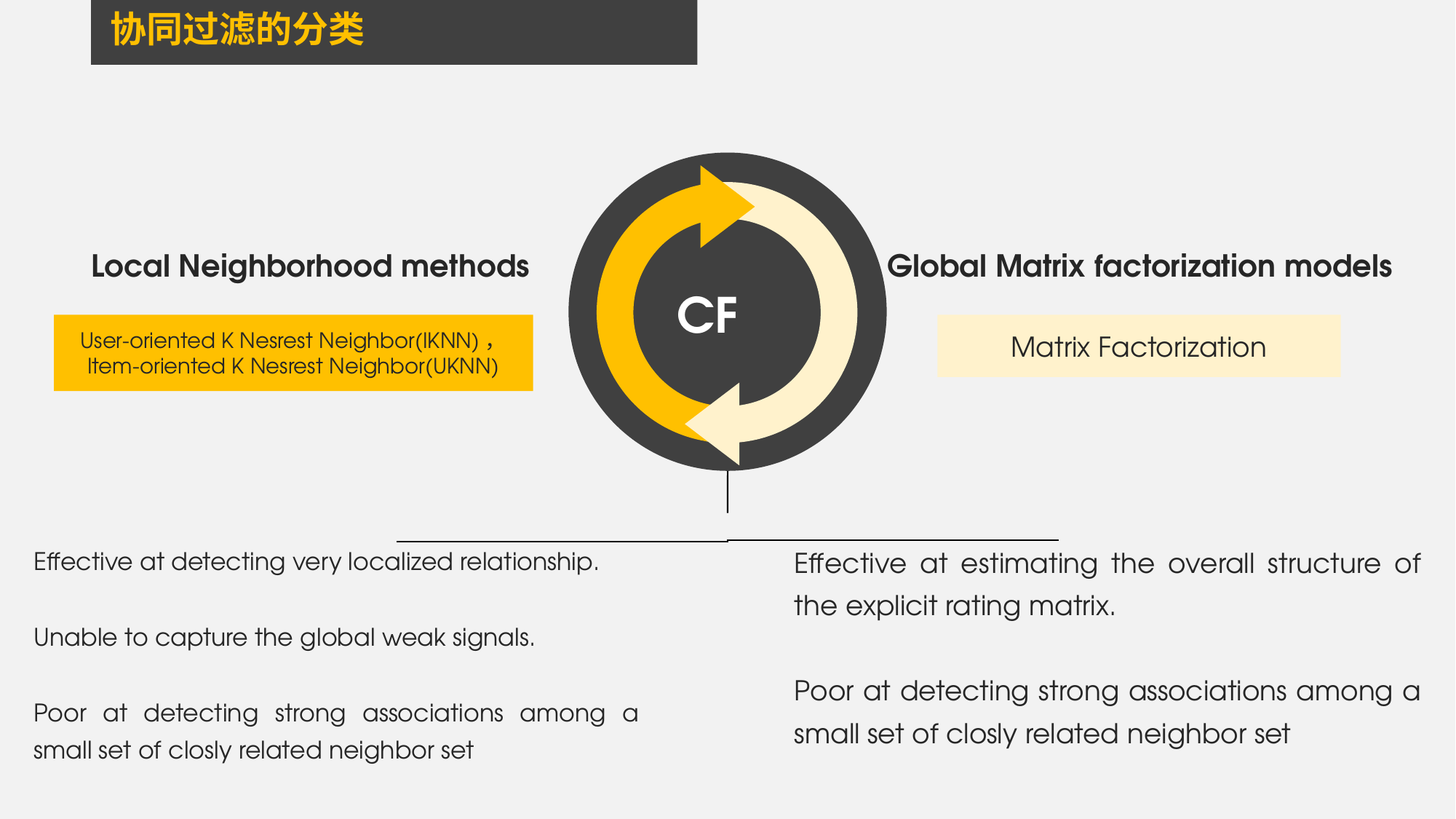

协同过滤的分类

CF
 Local Neighborhood methods

Global Matrix factorization models

User-oriented K Nesrest Neighbor(IKNN)， Item-oriented K Nesrest Neighbor(UKNN)
Matrix Factorization
Effective at estimating the overall structure of the explicit rating matrix.

Poor at detecting strong associations among a small set of closly related neighbor set

Effective at detecting very localized relationship.

Unable to capture the global weak signals.

Poor at detecting strong associations among a small set of closly related neighbor set